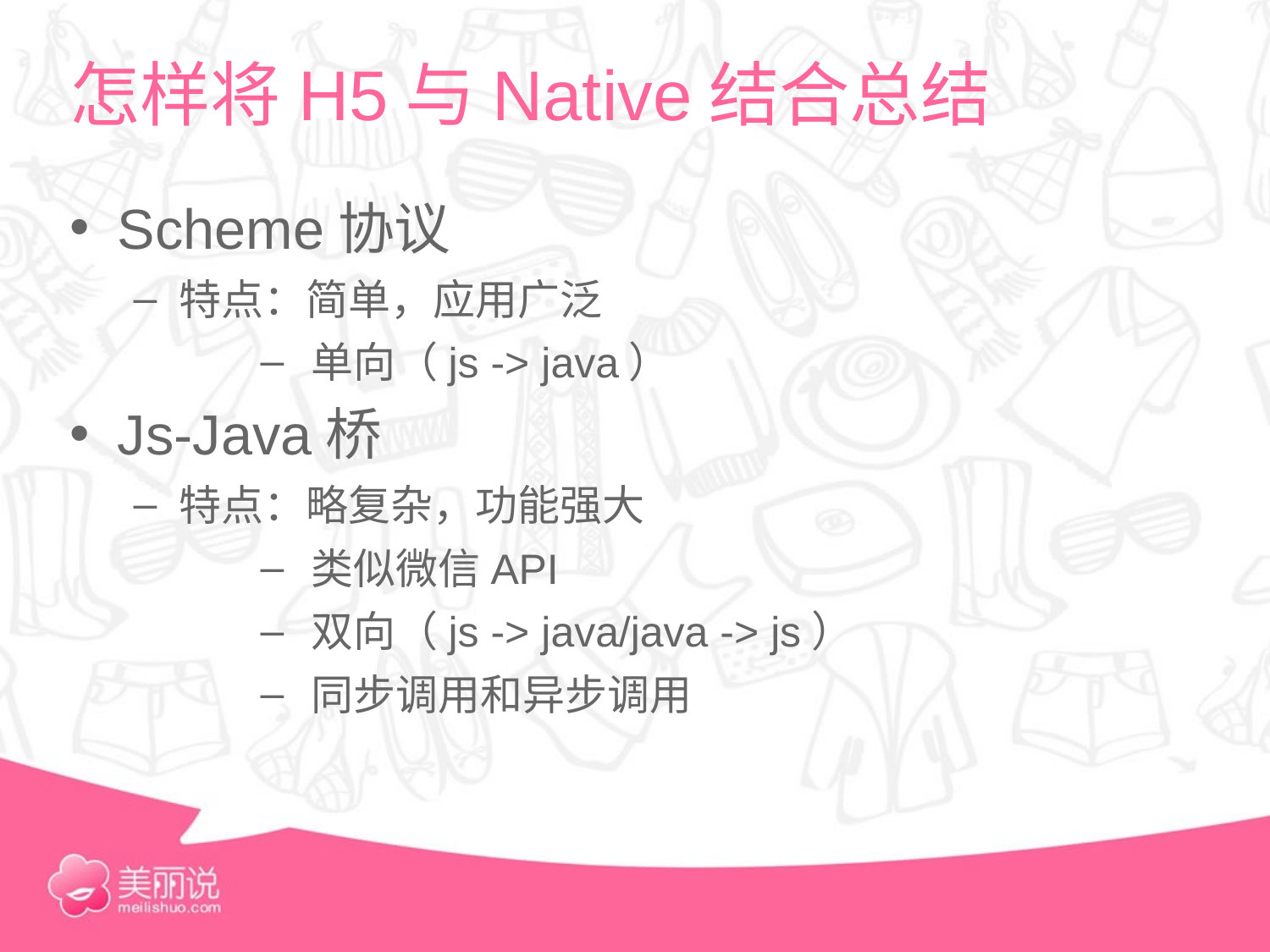

# 怎样将H5与Native结合总结
Scheme协议
特点：简单，应用广泛
单向（js -> java）
Js-Java桥
特点：略复杂，功能强大
类似微信API
双向（js -> java/java -> js）
同步调用和异步调用